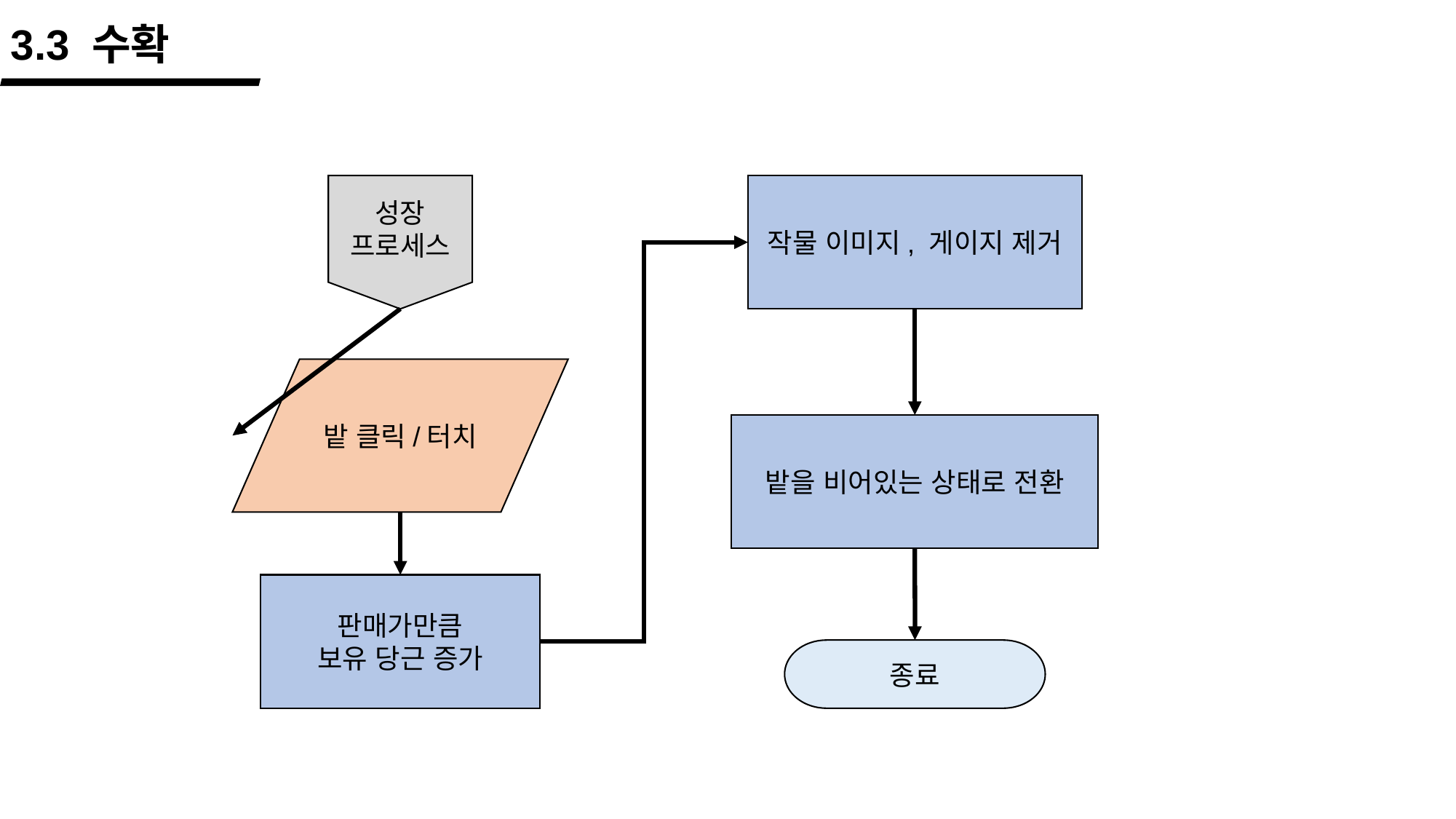

3.3 수확

성장
프로세스
작물 이미지, 게이지 제거
밭 클릭/터치
밭을 비어있는 상태로 전환
판매가만큼
보유 당근 증가
종료